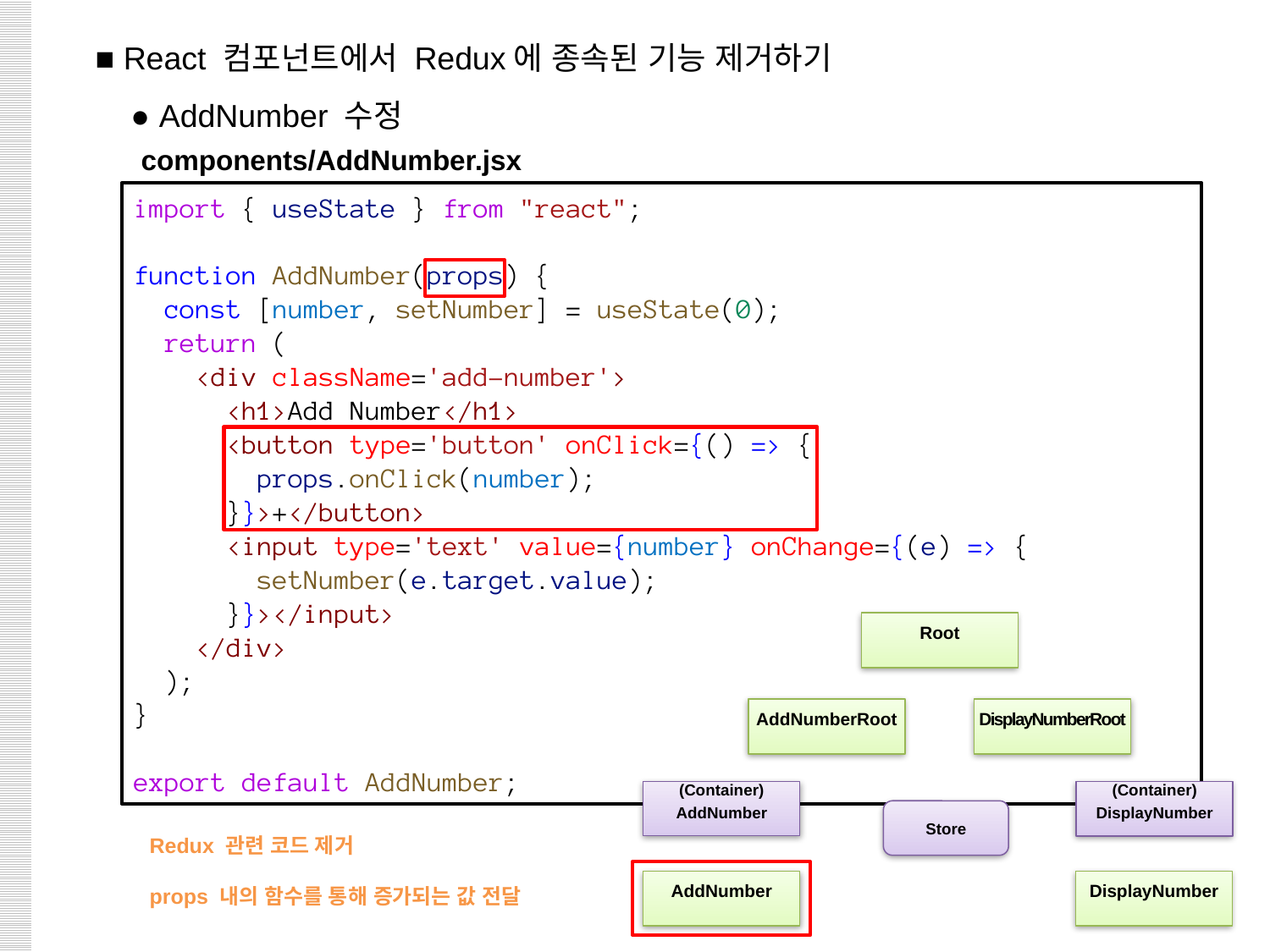

■ React 컴포넌트에서 Redux에 종속된 기능 제거하기
    ● AddNumber 수정
components/AddNumber.jsx
import { useState } from "react";
function AddNumber(props) {
  const [number, setNumber] = useState(0);
  return (
    <div className='add-number'>
      <h1>Add Number</h1>
      <button type='button' onClick={() => {
        props.onClick(number);
      }}>+</button>
      <input type='text' value={number} onChange={(e) => {
        setNumber(e.target.value);
      }}></input>
    </div>
  );
}
export default AddNumber;

Root
AddNumberRoot
DisplayNumberRoot
(Container)
AddNumber
(Container)
DisplayNumber
Store
DisplayNumber
AddNumber
Redux 관련 코드 제거

props 내의 함수를 통해 증가되는 값 전달